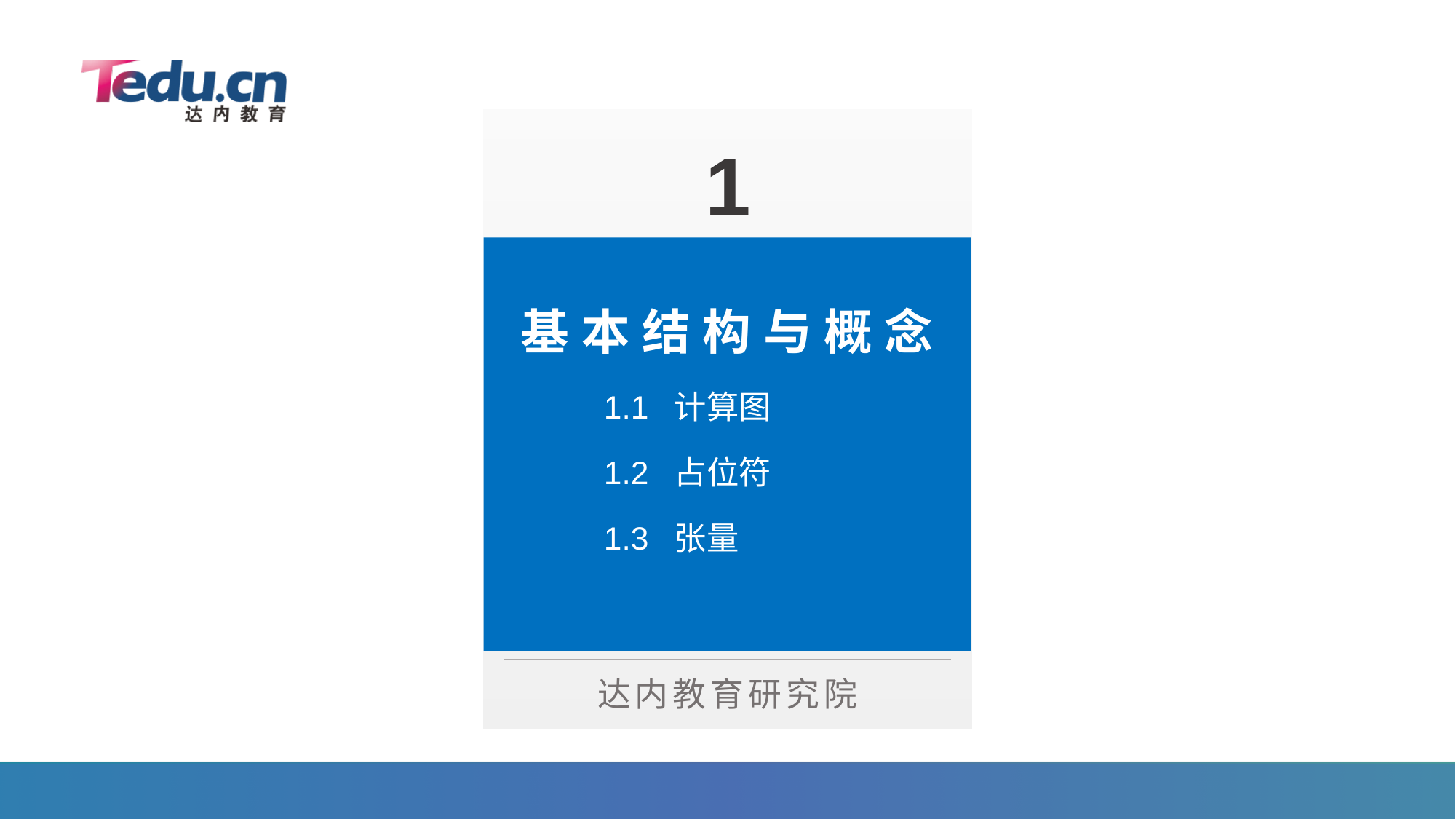

# 1
基本结构与概念
1.1  计算图
1.2  占位符
1.3  张量